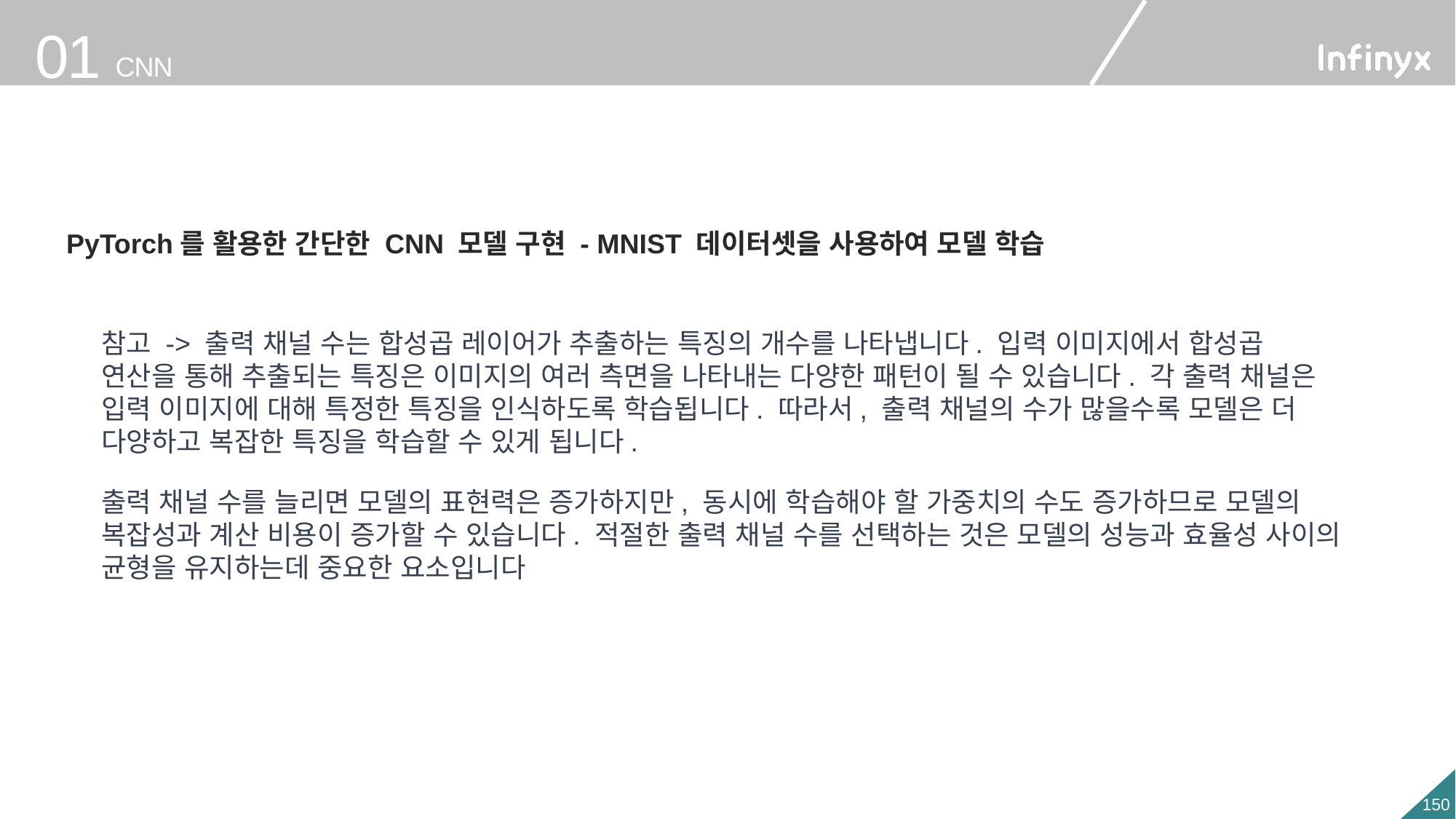

PyTorch를 활용한 간단한 CNN 모델 구현 - MNIST 데이터셋을 사용하여 모델 학습
참고 -> 출력 채널 수는 합성곱 레이어가 추출하는 특징의 개수를 나타냅니다. 입력 이미지에서 합성곱 연산을 통해 추출되는 특징은 이미지의 여러 측면을 나타내는 다양한 패턴이 될 수 있습니다. 각 출력 채널은 입력 이미지에 대해 특정한 특징을 인식하도록 학습됩니다. 따라서, 출력 채널의 수가 많을수록 모델은 더 다양하고 복잡한 특징을 학습할 수 있게 됩니다.
출력 채널 수를 늘리면 모델의 표현력은 증가하지만, 동시에 학습해야 할 가중치의 수도 증가하므로 모델의 복잡성과 계산 비용이 증가할 수 있습니다. 적절한 출력 채널 수를 선택하는 것은 모델의 성능과 효율성 사이의 균형을 유지하는데 중요한 요소입니다